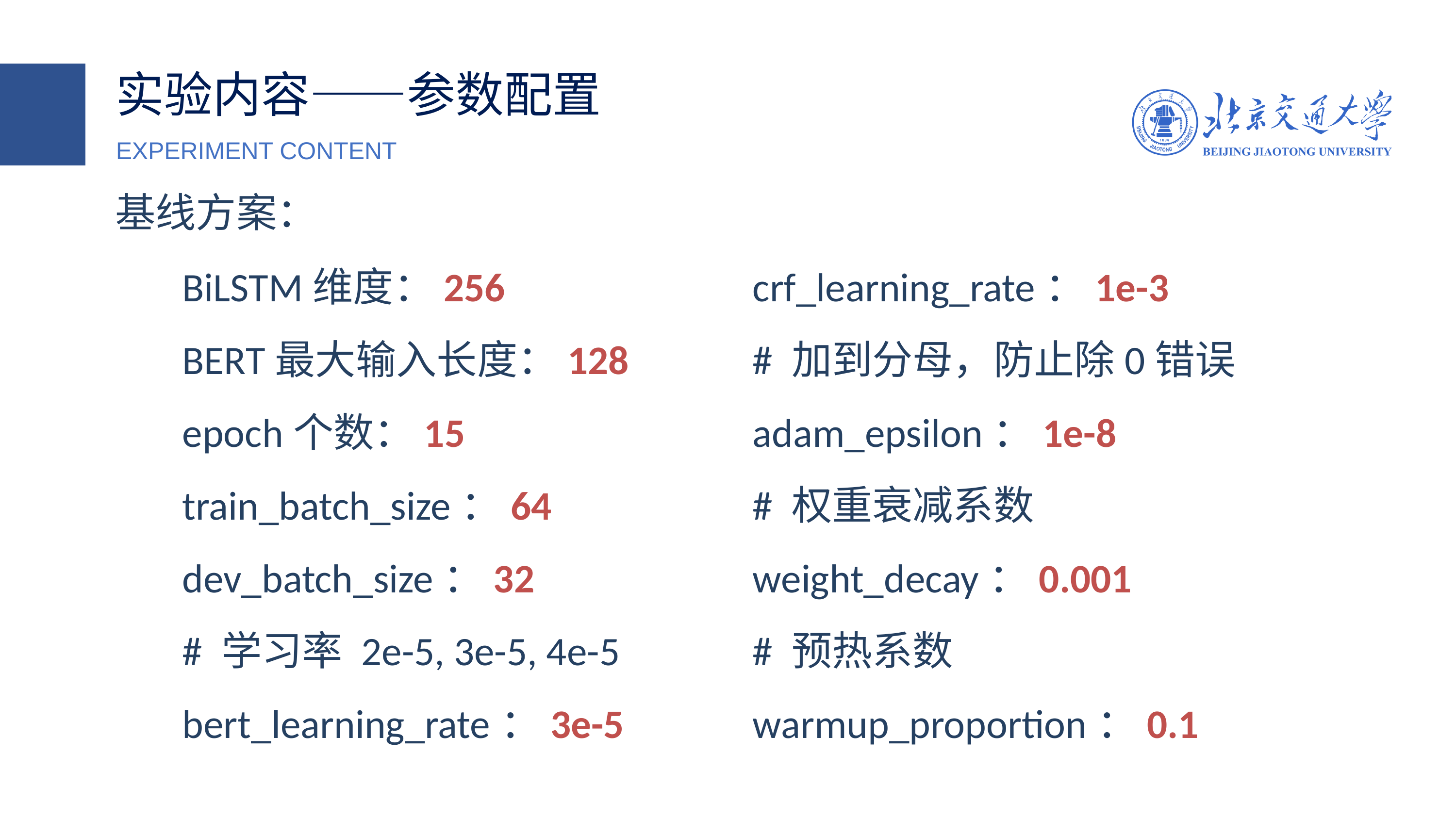

实验内容——参数配置

EXPERIMENT CONTENT
基线方案：
BiLSTM维度：256
BERT最大输入长度：128
epoch个数：15
train_batch_size：64
dev_batch_size：32
# 学习率 2e-5, 3e-5, 4e-5
bert_learning_rate：3e-5
crf_learning_rate：1e-3
# 加到分母，防止除0错误
adam_epsilon：1e-8
# 权重衰减系数
weight_decay：0.001
# 预热系数
warmup_proportion：0.1